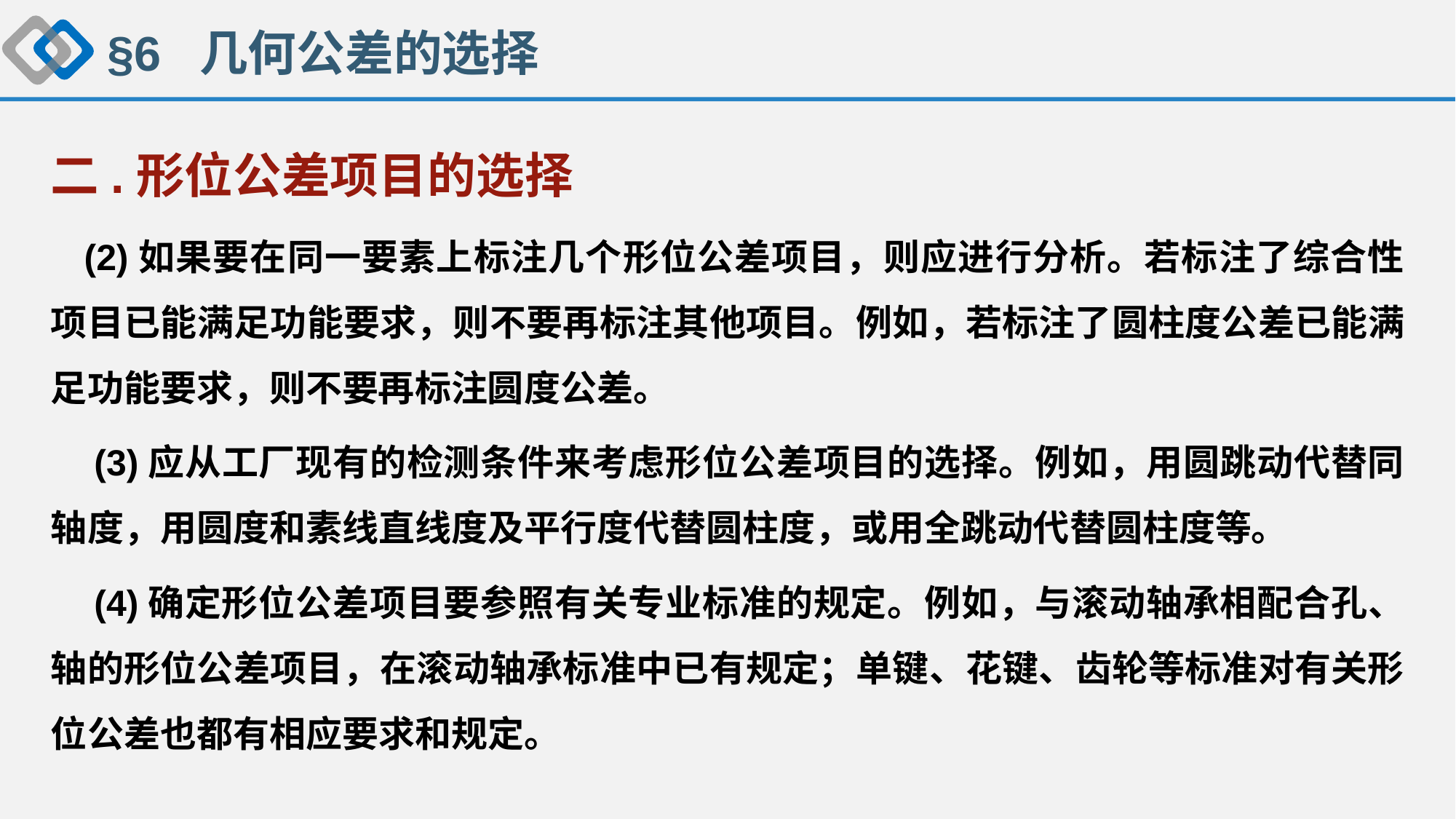

§6  几何公差的选择
二.形位公差项目的选择
   (2)如果要在同一要素上标注几个形位公差项目，则应进行分析。若标注了综合性项目已能满足功能要求，则不要再标注其他项目。例如，若标注了圆柱度公差已能满足功能要求，则不要再标注圆度公差。
    (3)应从工厂现有的检测条件来考虑形位公差项目的选择。例如，用圆跳动代替同轴度，用圆度和素线直线度及平行度代替圆柱度，或用全跳动代替圆柱度等。
    (4)确定形位公差项目要参照有关专业标准的规定。例如，与滚动轴承相配合孔、轴的形位公差项目，在滚动轴承标准中已有规定；单键、花键、齿轮等标准对有关形位公差也都有相应要求和规定。